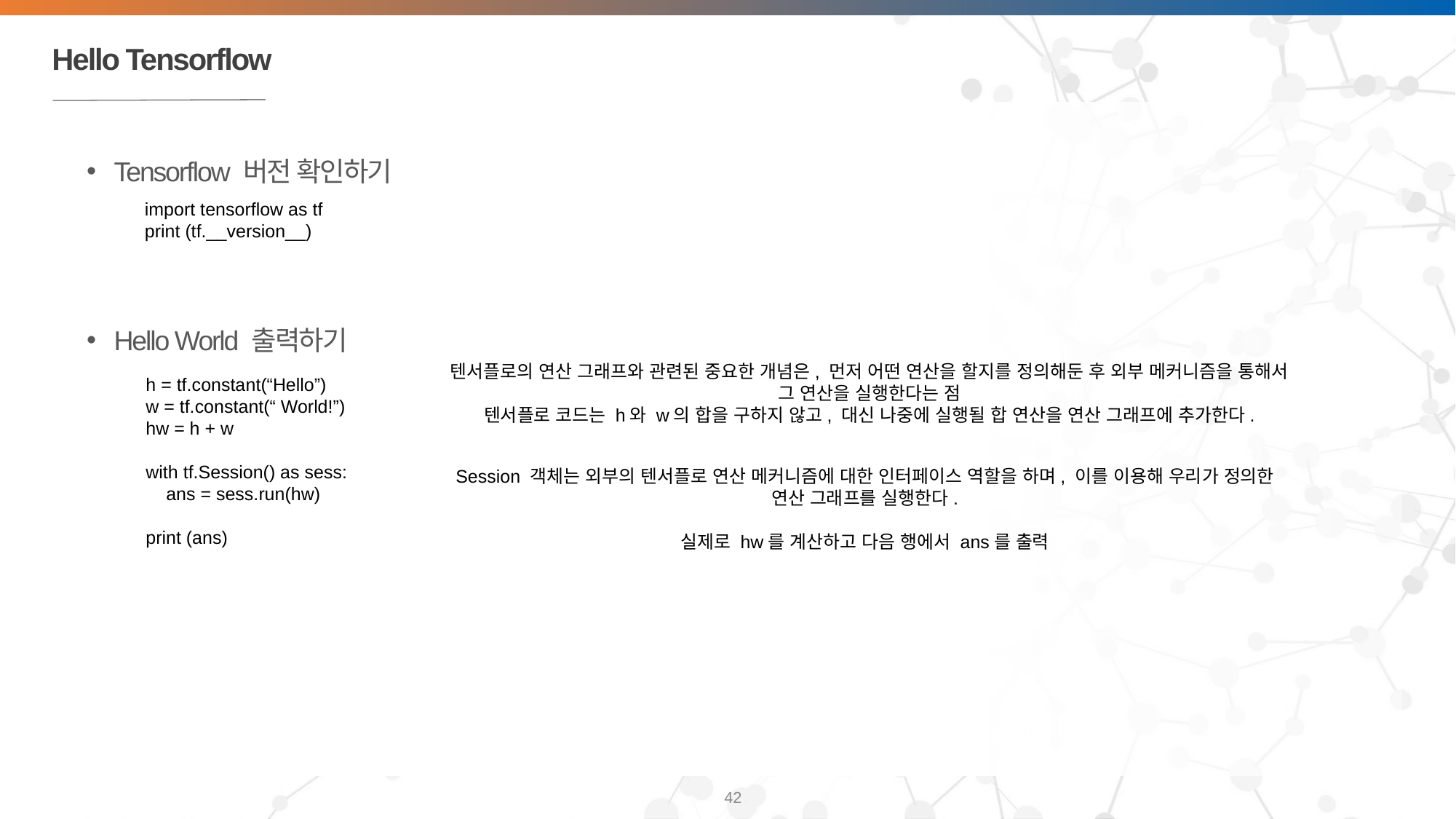

# Hello Tensorflow

Tensorflow 버전 확인하기

Hello World 출력하기

import tensorflow as tf
print (tf.__version__)
텐서플로의 연산 그래프와 관련된 중요한 개념은, 먼저 어떤 연산을 할지를 정의해둔 후 외부 메커니즘을 통해서 그 연산을 실행한다는 점
텐서플로 코드는 h와 w의 합을 구하지 않고, 대신 나중에 실행될 합 연산을 연산 그래프에 추가한다.

h = tf.constant(“Hello”)
w = tf.constant(“ World!”)
hw = h + w

with tf.Session() as sess:
    ans = sess.run(hw)

print (ans)
Session 객체는 외부의 텐서플로 연산 메커니즘에 대한 인터페이스 역할을 하며, 이를 이용해 우리가 정의한 연산 그래프를 실행한다.

실제로 hw를 계산하고 다음 행에서 ans를 출력
42